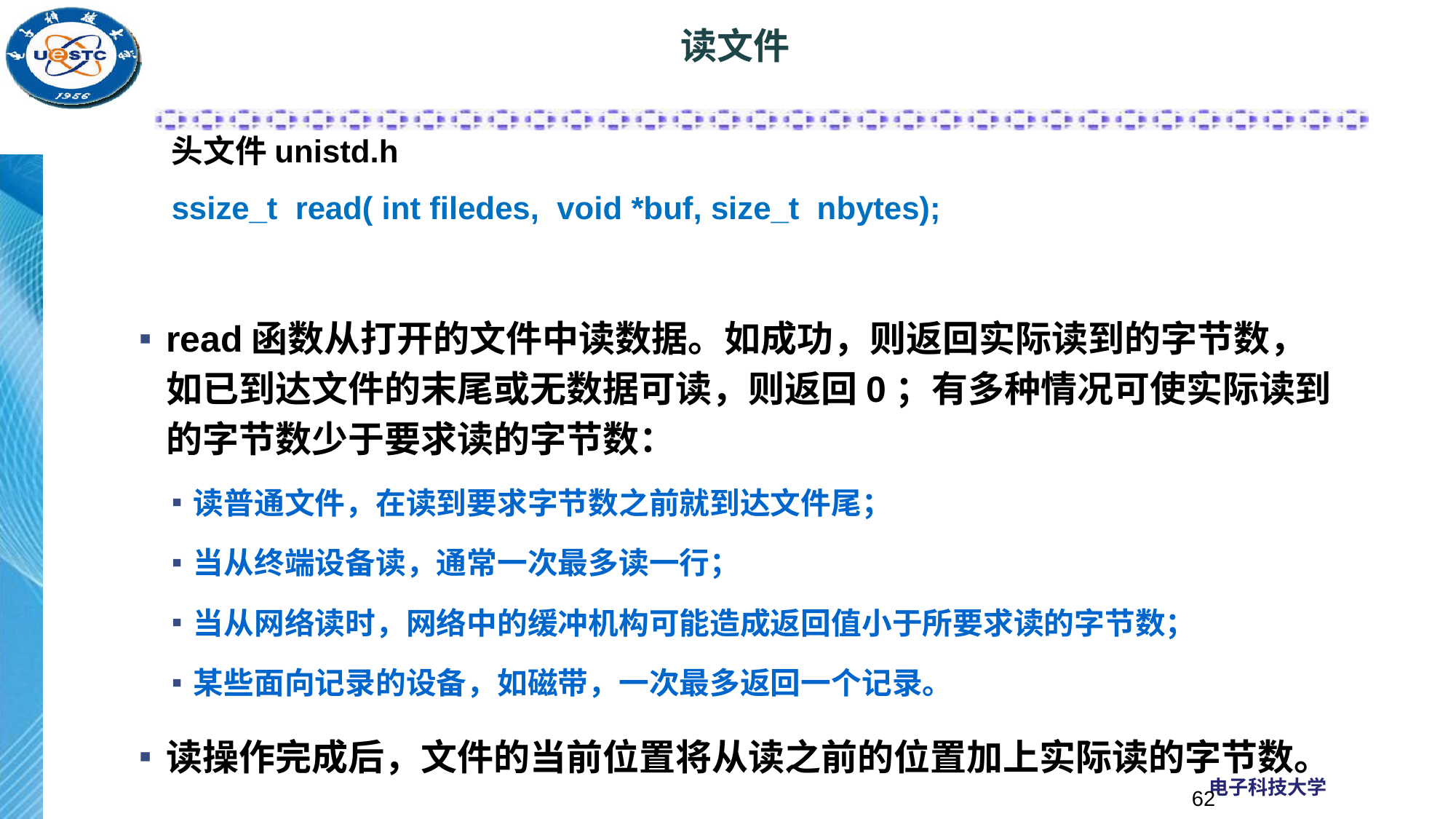

# 读文件
头文件unistd.h
ssize_t  read( int filedes,  void *buf, size_t  nbytes);

read函数从打开的文件中读数据。如成功，则返回实际读到的字节数，如已到达文件的末尾或无数据可读，则返回0；有多种情况可使实际读到的字节数少于要求读的字节数：
读普通文件，在读到要求字节数之前就到达文件尾；
当从终端设备读，通常一次最多读一行；
当从网络读时，网络中的缓冲机构可能造成返回值小于所要求读的字节数；
某些面向记录的设备，如磁带，一次最多返回一个记录。
读操作完成后，文件的当前位置将从读之前的位置加上实际读的字节数。
62